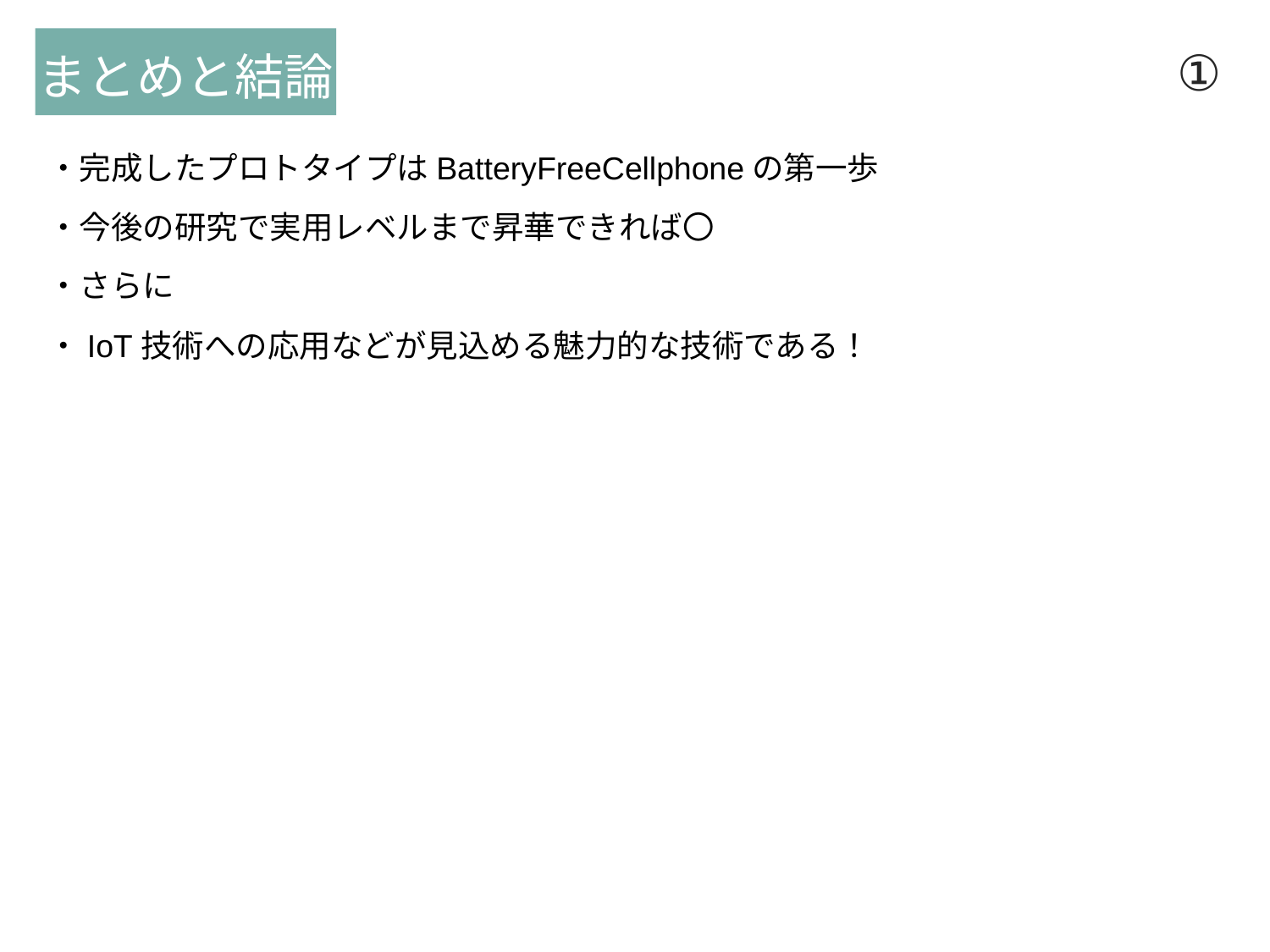

①
まとめと結論
・完成したプロトタイプはBatteryFreeCellphoneの第一歩
・今後の研究で実用レベルまで昇華できれば〇
・さらに
・IoT技術への応用などが見込める魅力的な技術である！